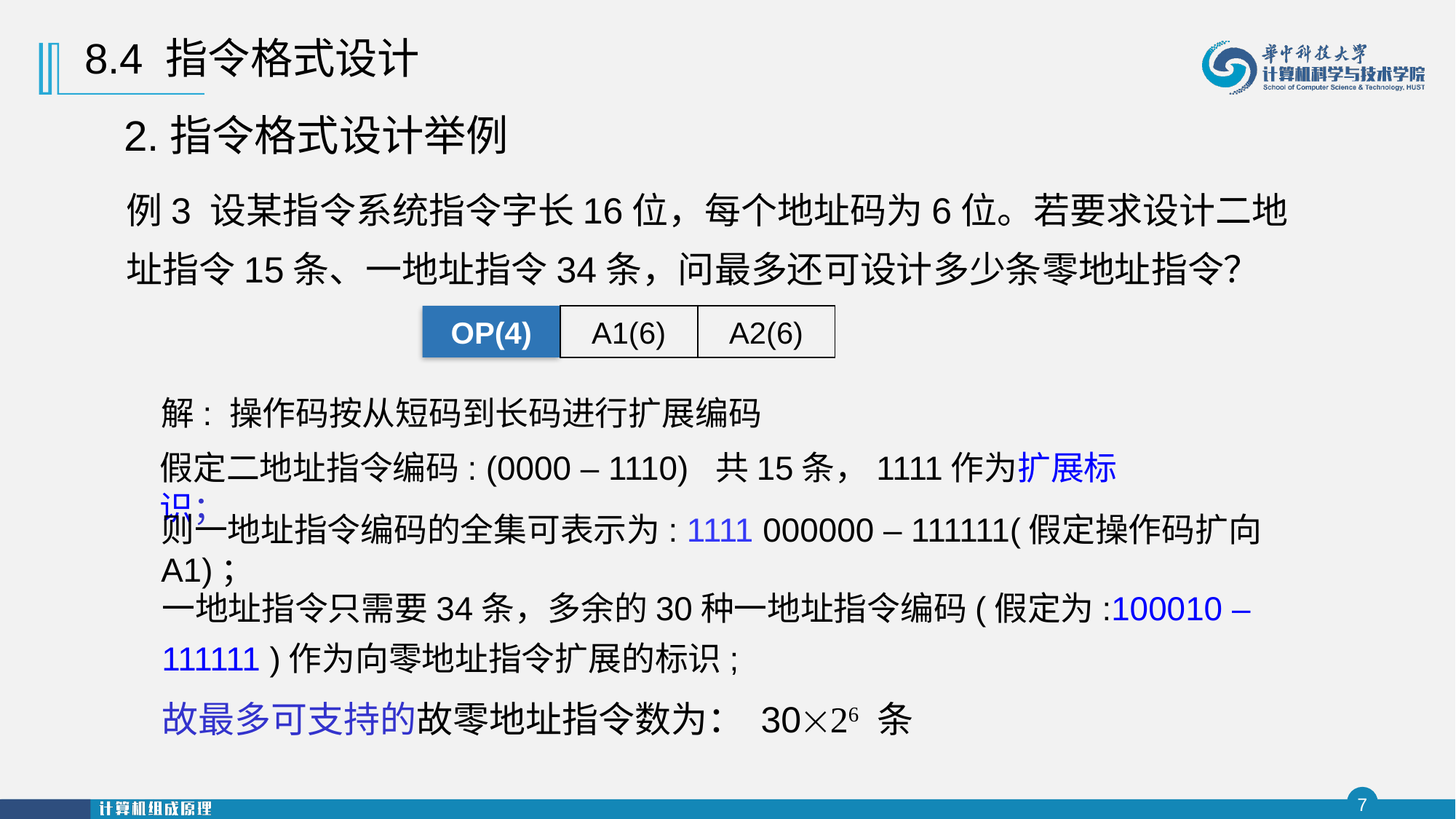

8.4 指令格式设计
2.指令格式设计举例
例3 设某指令系统指令字长16位，每个地址码为6位。若要求设计二地址指令15条、一地址指令34条，问最多还可设计多少条零地址指令？
OP(4)
A1(6)
A2(6)
解: 操作码按从短码到长码进行扩展编码
假定二地址指令编码: (0000 – 1110)  共15条，1111作为扩展标识；
则一地址指令编码的全集可表示为: 1111 000000 – 111111(假定操作码扩向A1)；
一地址指令只需要34条，多余的30种一地址指令编码(假定为:100010 – 111111 )作为向零地址指令扩展的标识;
故最多可支持的故零地址指令数为： 30×26 条